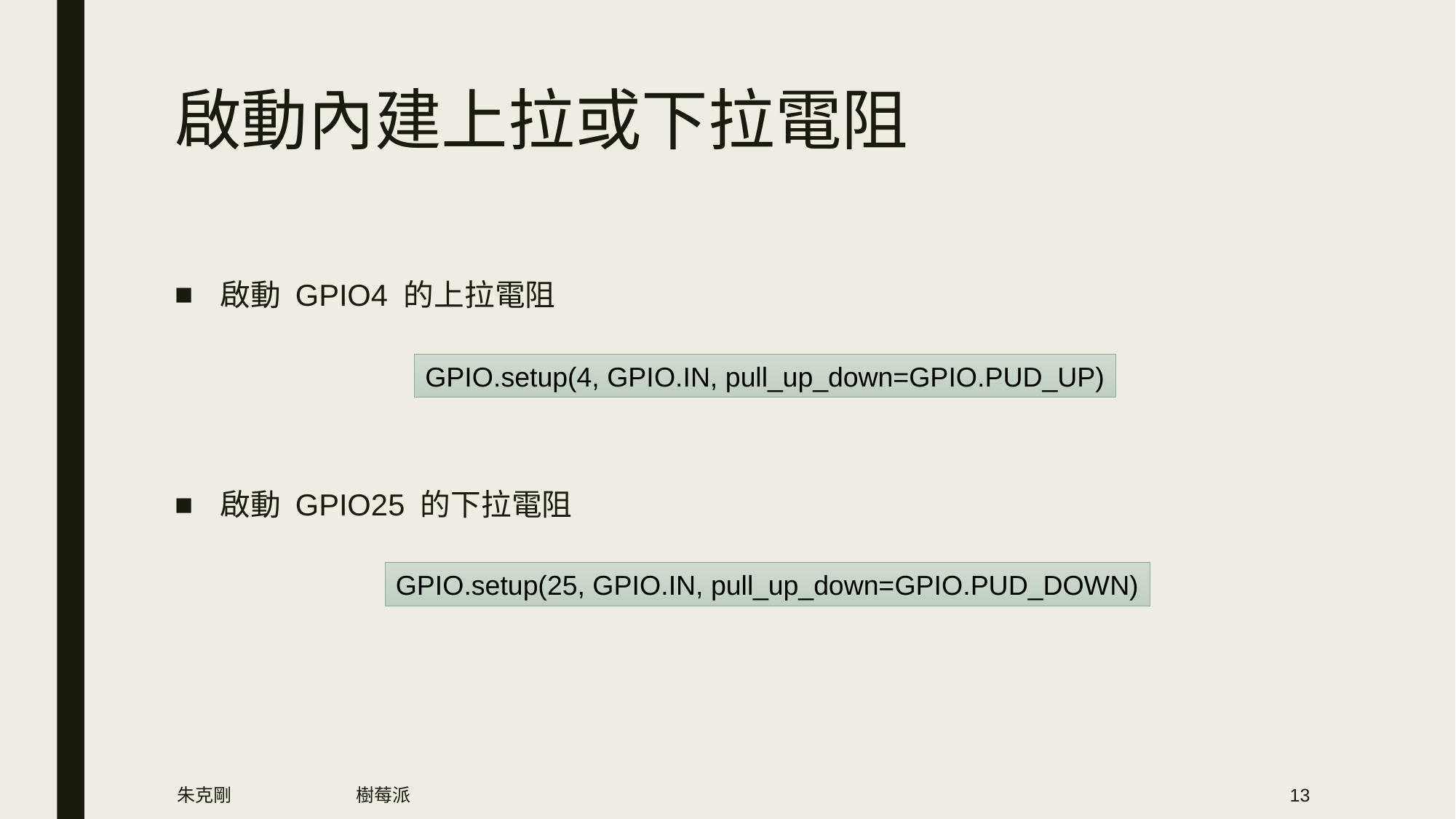

# 啟動內建上拉或下拉電阻
啟動 GPIO4 的上拉電阻

啟動 GPIO25 的下拉電阻
GPIO.setup(4, GPIO.IN, pull_up_down=GPIO.PUD_UP)
GPIO.setup(25, GPIO.IN, pull_up_down=GPIO.PUD_DOWN)
朱克剛
樹莓派
13